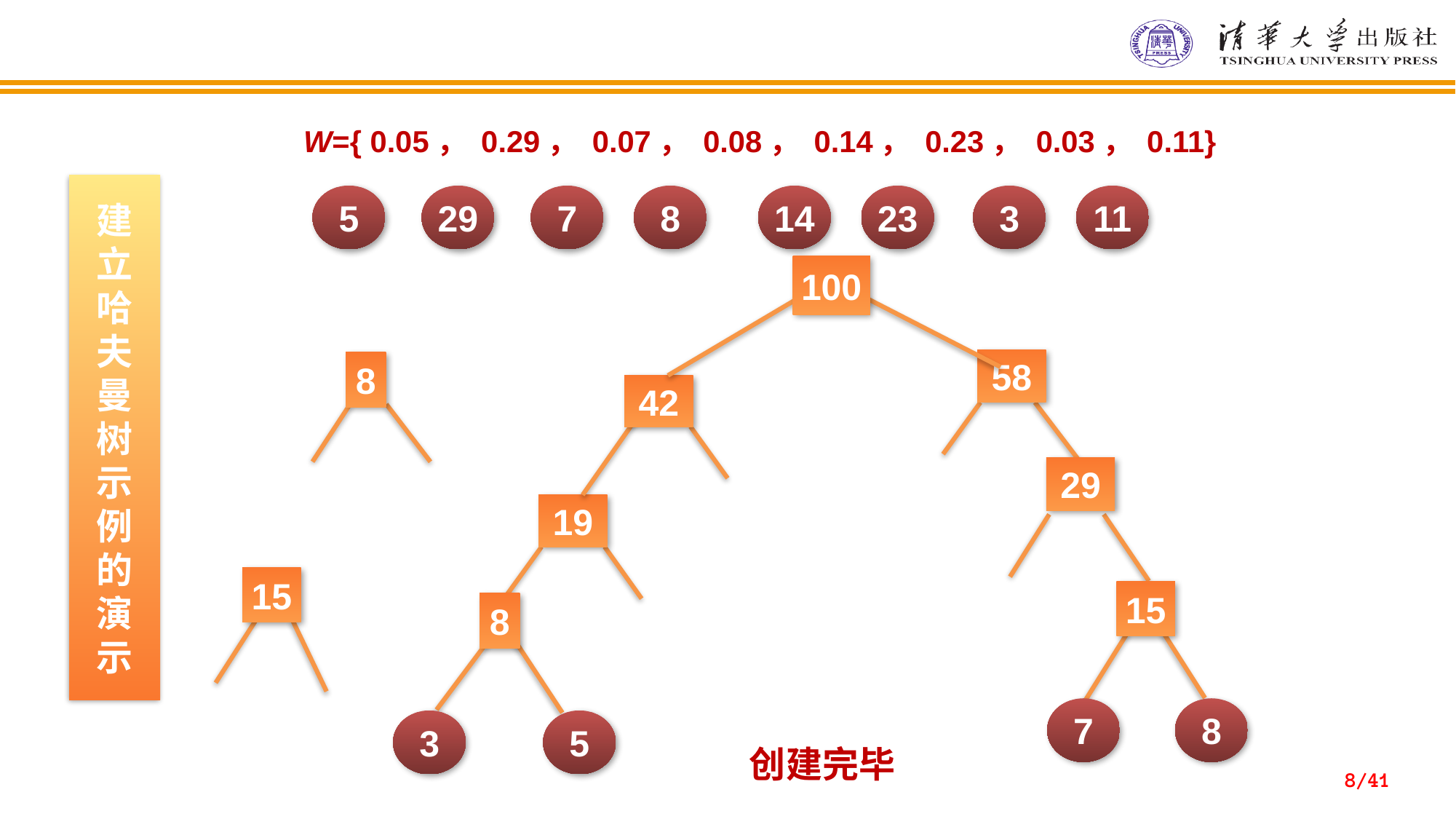

W={ 0.05， 0.29， 0.07， 0.08， 0.14， 0.23， 0.03， 0.11}
建立哈夫曼树示例的演示
5
29
7
8
14
23
3
11
100

58
8
42

29
19

15
15
8

7
8
3
5
创建完毕